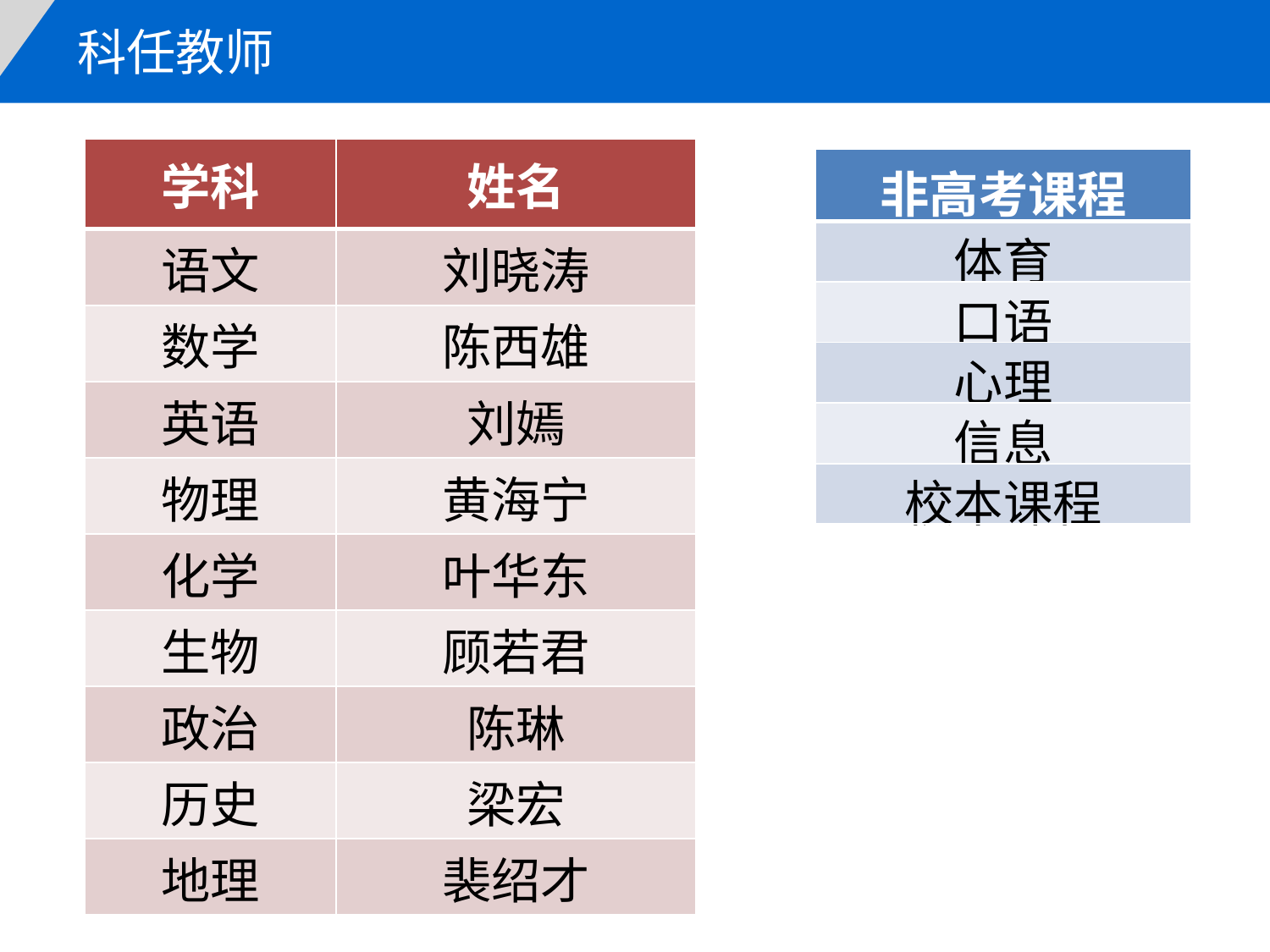

科任教师
| 学科 | 姓名 |
| --- | --- |
| 语文 | 刘晓涛 |
| 数学 | 陈西雄 |
| 英语 | 刘嫣 |
| 物理 | 黄海宁 |
| 化学 | 叶华东 |
| 生物 | 顾若君 |
| 政治 | 陈琳 |
| 历史 | 梁宏 |
| 地理 | 裴绍才 |
| 非高考课程 |
| --- |
| 体育 |
| 口语 |
| 心理 |
| 信息 |
| 校本课程 |